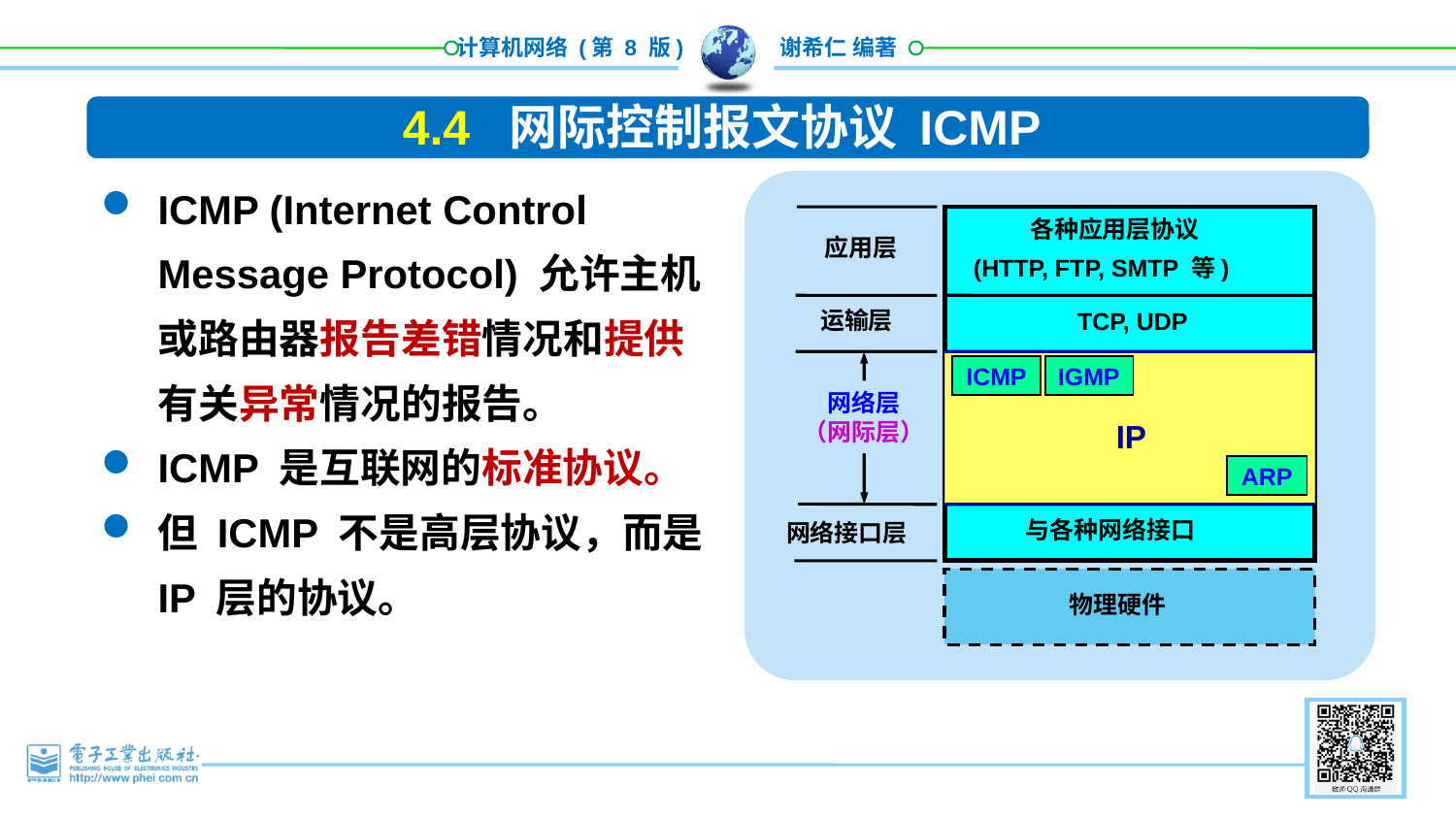

4.4  网际控制报文协议 ICMP

ICMP (Internet Control Message Protocol) 允许主机或路由器报告差错情况和提供有关异常情况的报告。
ICMP 是互联网的标准协议。
但 ICMP 不是高层协议，而是 IP 层的协议。

各种应用层协议

(HTTP, FTP, SMTP 等)

TCP, UDP

ICMP
IGMP
IP
ARP

与各种网络接口

物理硬件

应用层

运输层

网络层
（网际层）

  网络接口层